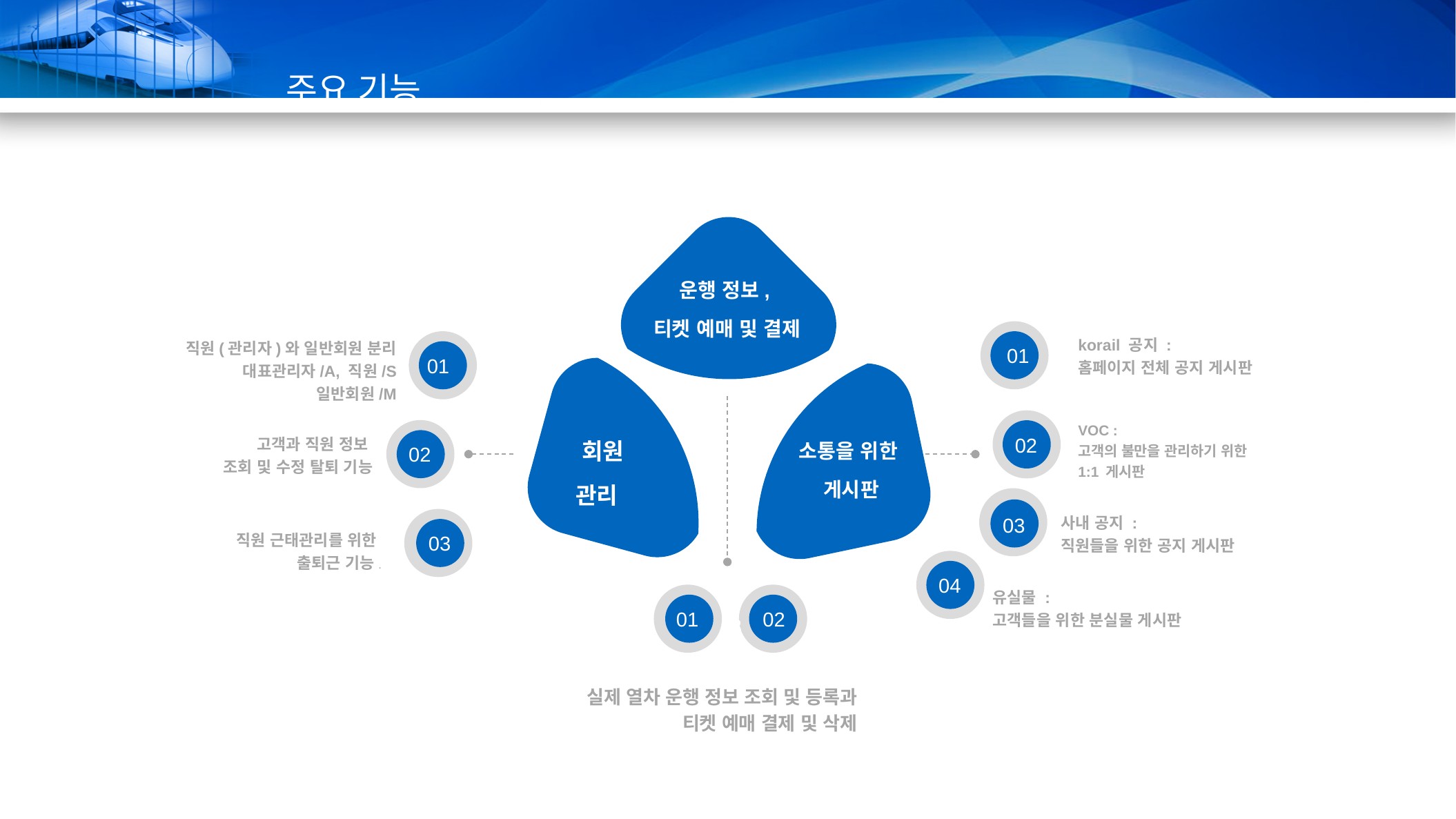

주요 기능

운행 정보,
티켓 예매 및 결제

korail 공지 :
홈페이지 전체 공지 게시판

직원(관리자)와 일반회원 분리
대표관리자/A, 직원/S
일반회원/M
01

01

VOC :
고객의 불만을 관리하기 위한
1:1 게시판

 회원 관리
소통을 위한
게시판
02

고객과 직원 정보
조회 및 수정 탈퇴 기능
02
01

사내 공지 :
직원들을 위한 공지 게시판
03

03
직원 근태관리를 위한
 출퇴근 기능.

04
유실물 :
고객들을 위한 분실물 게시판

01
02
03
실제 열차 운행 정보 조회 및 등록과
티켓 예매 결제 및 삭제